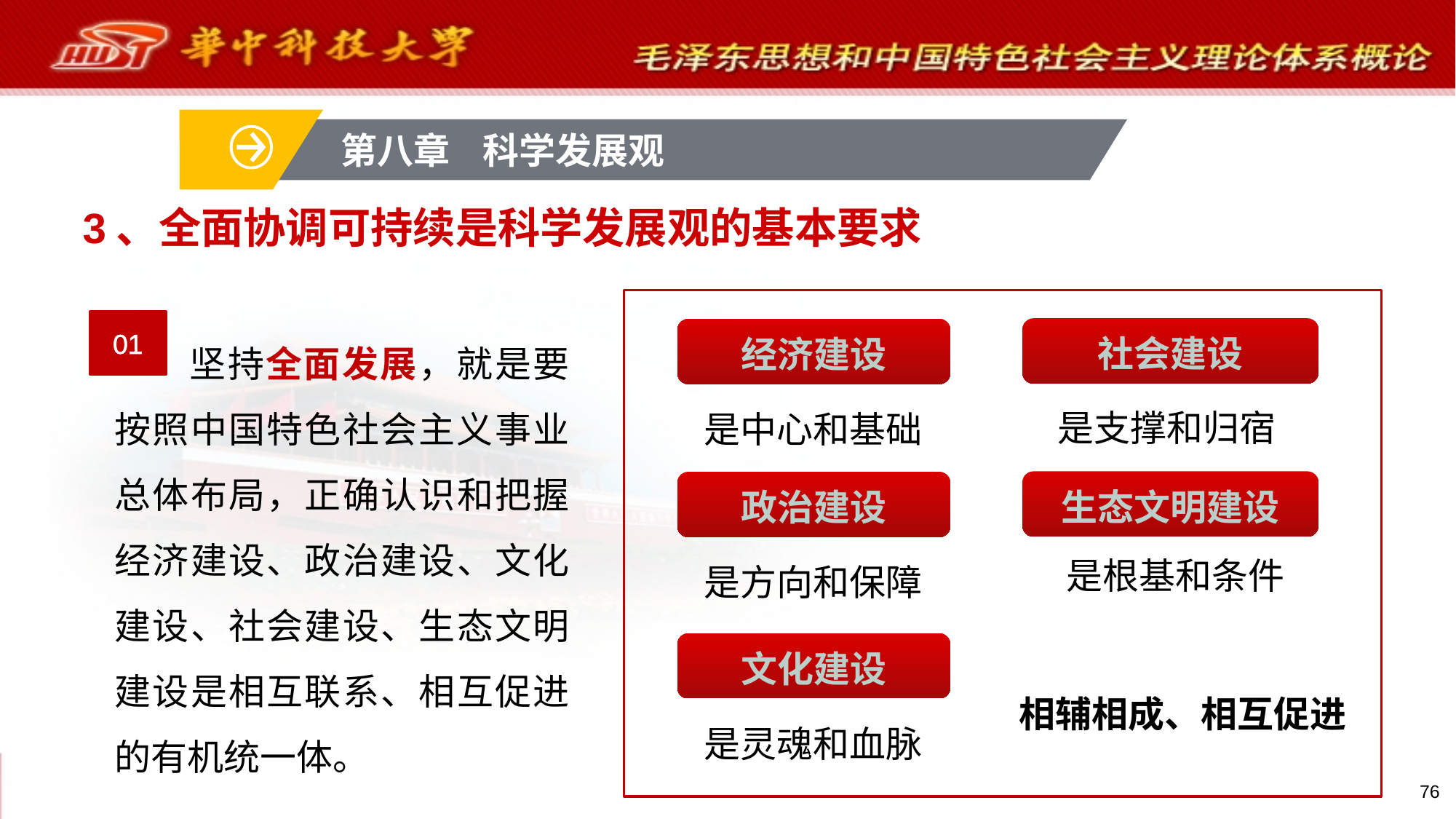

第八章    科学发展观

# 3、全面协调可持续是科学发展观的基本要求

01
坚持全面发展，就是要按照中国特色社会主义事业总体布局，正确认识和把握经济建设、政治建设、文化建设、社会建设、生态文明建设是相互联系、相互促进的有机统一体。
社会建设
经济建设
是支撑和归宿
是中心和基础
生态文明建设
政治建设
是根基和条件
是方向和保障
文化建设
相辅相成、相互促进
是灵魂和血脉
76